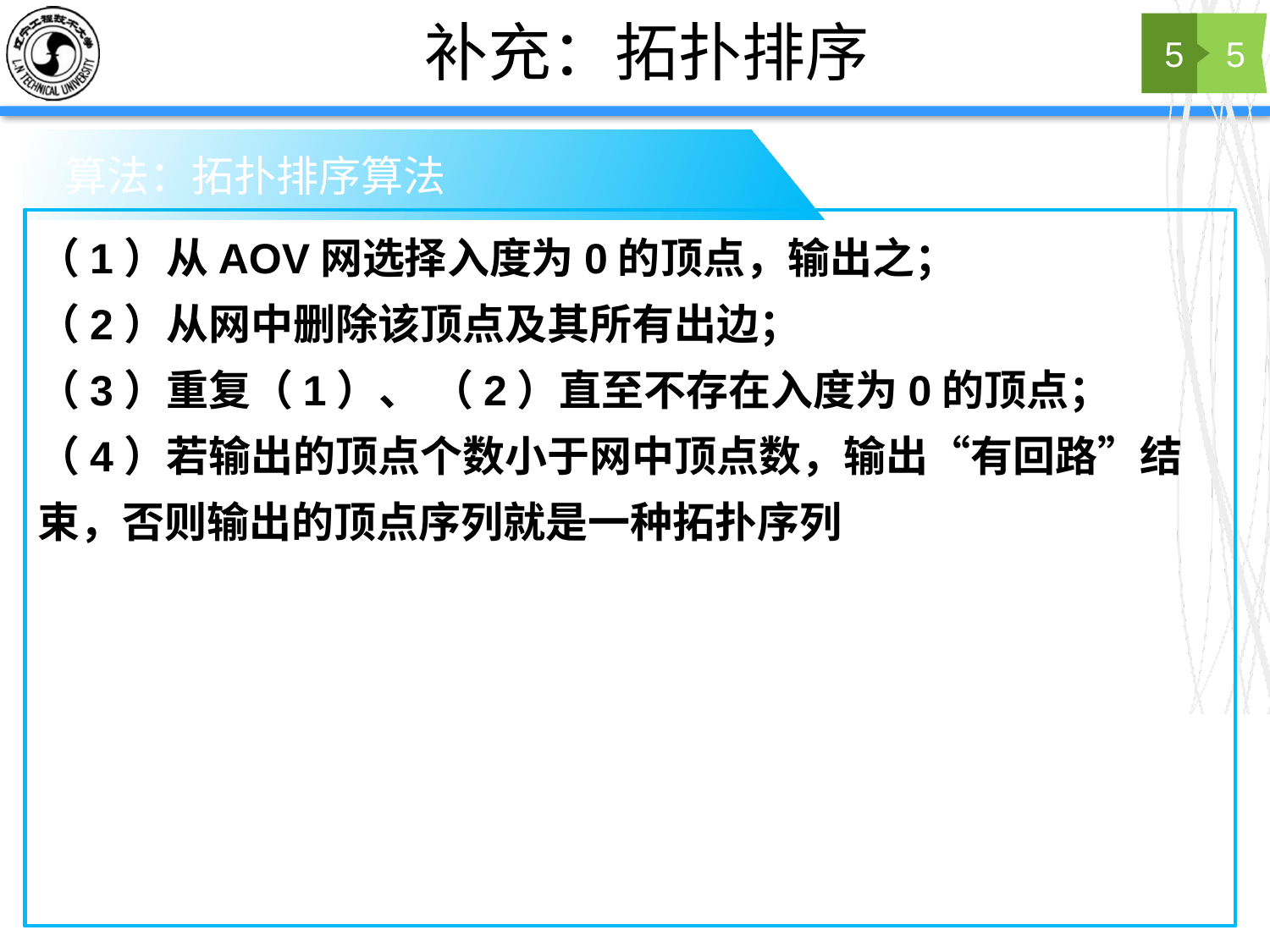

# 补充：拓扑排序
5
5
  算法：拓扑排序算法
（1）从AOV网选择入度为0的顶点，输出之；
（2）从网中删除该顶点及其所有出边；
（3）重复（1）、 （2）直至不存在入度为0的顶点；
（4）若输出的顶点个数小于网中顶点数，输出“有回路”结束，否则输出的顶点序列就是一种拓扑序列